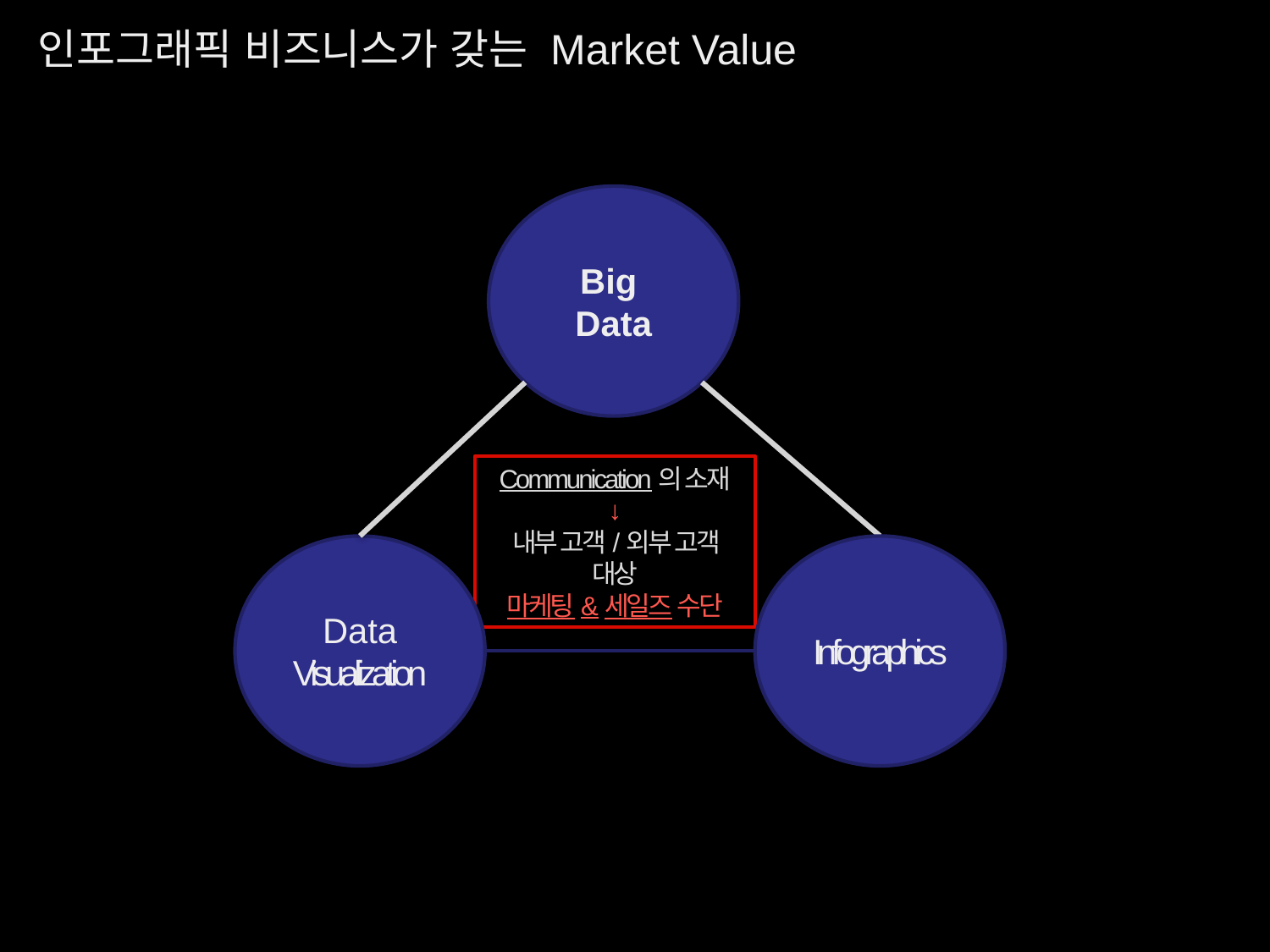

인포그래픽 비즈니스가 갖는 Market Value
Big
Data
Data
Visualization
Communication의 소재
↓
내부 고객/외부 고객 대상
마케팅&세일즈 수단
Infographics